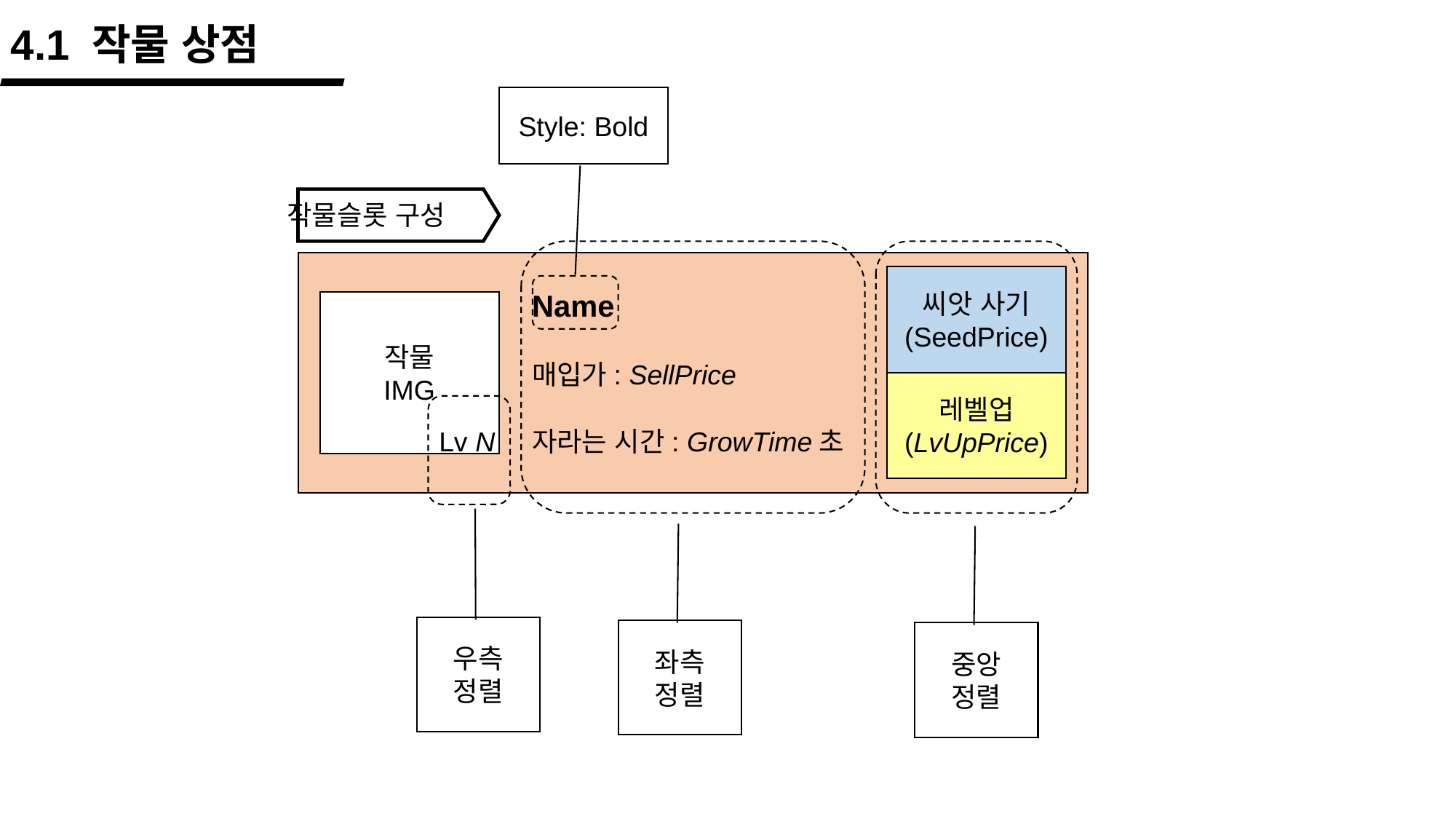

4.1 작물 상점

Style: Bold

작물슬롯 구성

씨앗 사기
(SeedPrice)
Name
작물
IMG
매입가: SellPrice
레벨업
(LvUpPrice)
Lv N
자라는 시간: GrowTime초

우측
정렬
좌측
정렬
중앙
정렬